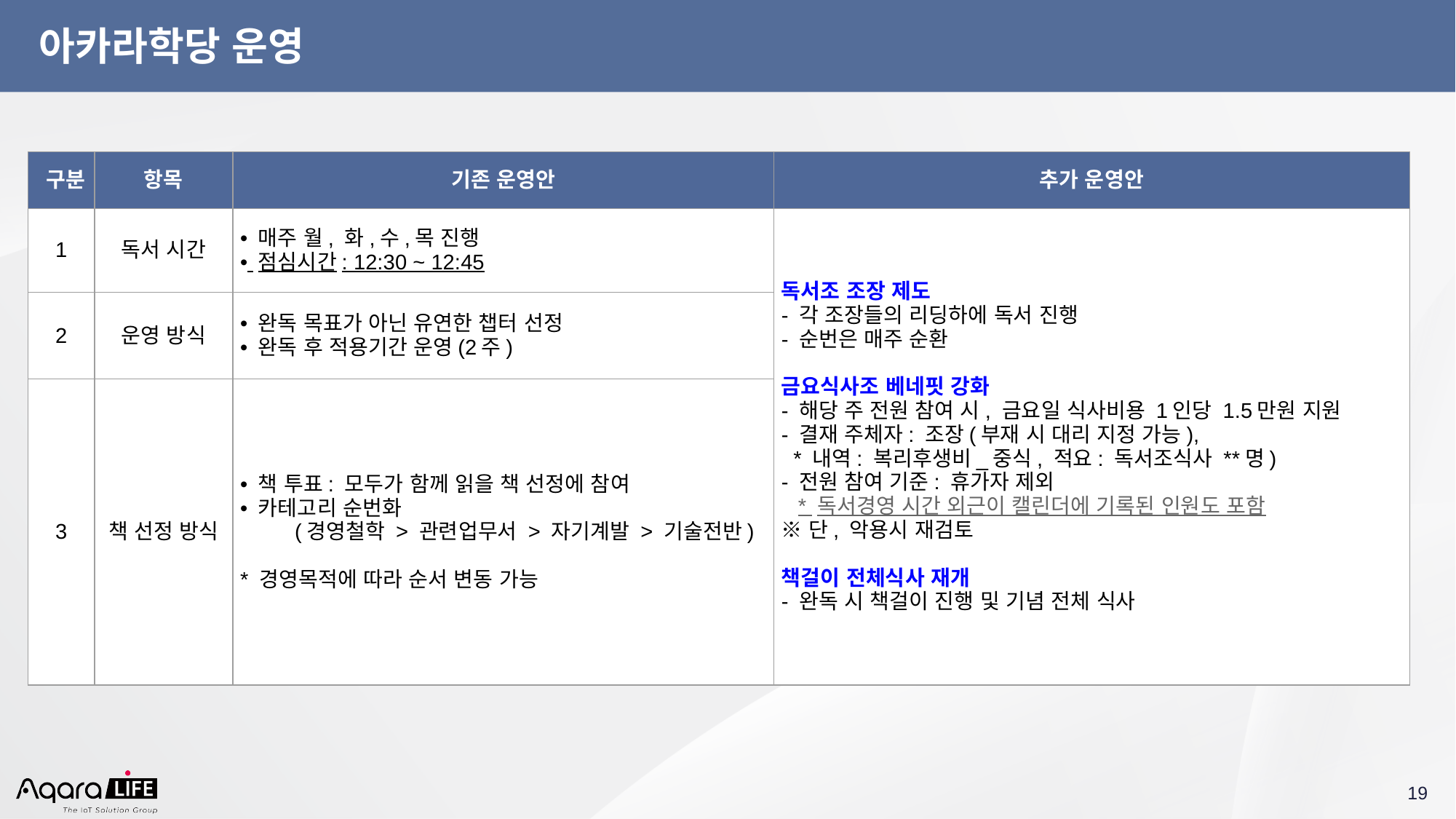

# 아카라학당 운영
| 구분 | 항목 | 기존 운영안 | 추가 운영안 |
| --- | --- | --- | --- |
| 1 | 독서 시간 | 매주 월, 화,수,목 진행 점심시간: 12:30 ~ 12:45 | 독서조 조장 제도 - 각 조장들의 리딩하에 독서 진행 - 순번은 매주 순환 금요식사조 베네핏 강화 - 해당 주 전원 참여 시, 금요일 식사비용 1인당 1.5만원 지원  - 결재 주체자: 조장(부재 시 대리 지정 가능), \* 내역: 복리후생비\_중식, 적요: 독서조식사 \*\*명) - 전원 참여 기준: 휴가자 제외 \* 독서경영 시간 외근이 캘린더에 기록된 인원도 포함 ※ 단, 악용시 재검토 책걸이 전체식사 재개 - 완독 시 책걸이 진행 및 기념 전체 식사 |
| 2 | 운영 방식 | 완독 목표가 아닌 유연한 챕터 선정 완독 후 적용기간 운영(2주) |  |
| 3 | 책 선정 방식 | 책 투표: 모두가 함께 읽을 책 선정에 참여 카테고리 순번화 (경영철학 > 관련업무서 > 자기계발 > 기술전반) \* 경영목적에 따라 순서 변동 가능 |  |
19